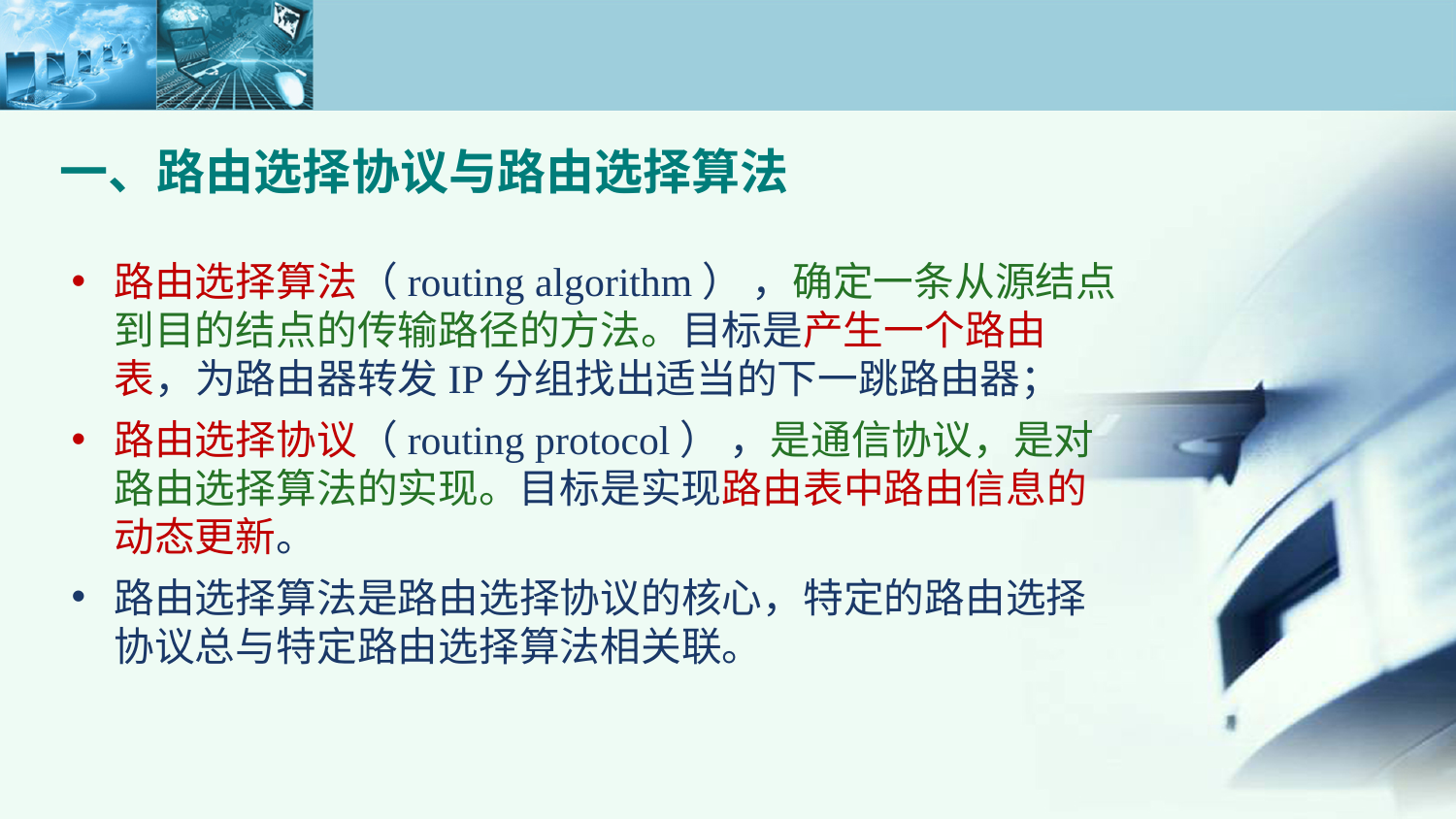

一、路由选择协议与路由选择算法
路由选择算法（routing algorithm） ，确定一条从源结点到目的结点的传输路径的方法。目标是产生一个路由表，为路由器转发IP分组找出适当的下一跳路由器；
路由选择协议（routing protocol） ，是通信协议，是对路由选择算法的实现。目标是实现路由表中路由信息的动态更新。
路由选择算法是路由选择协议的核心，特定的路由选择协议总与特定路由选择算法相关联。